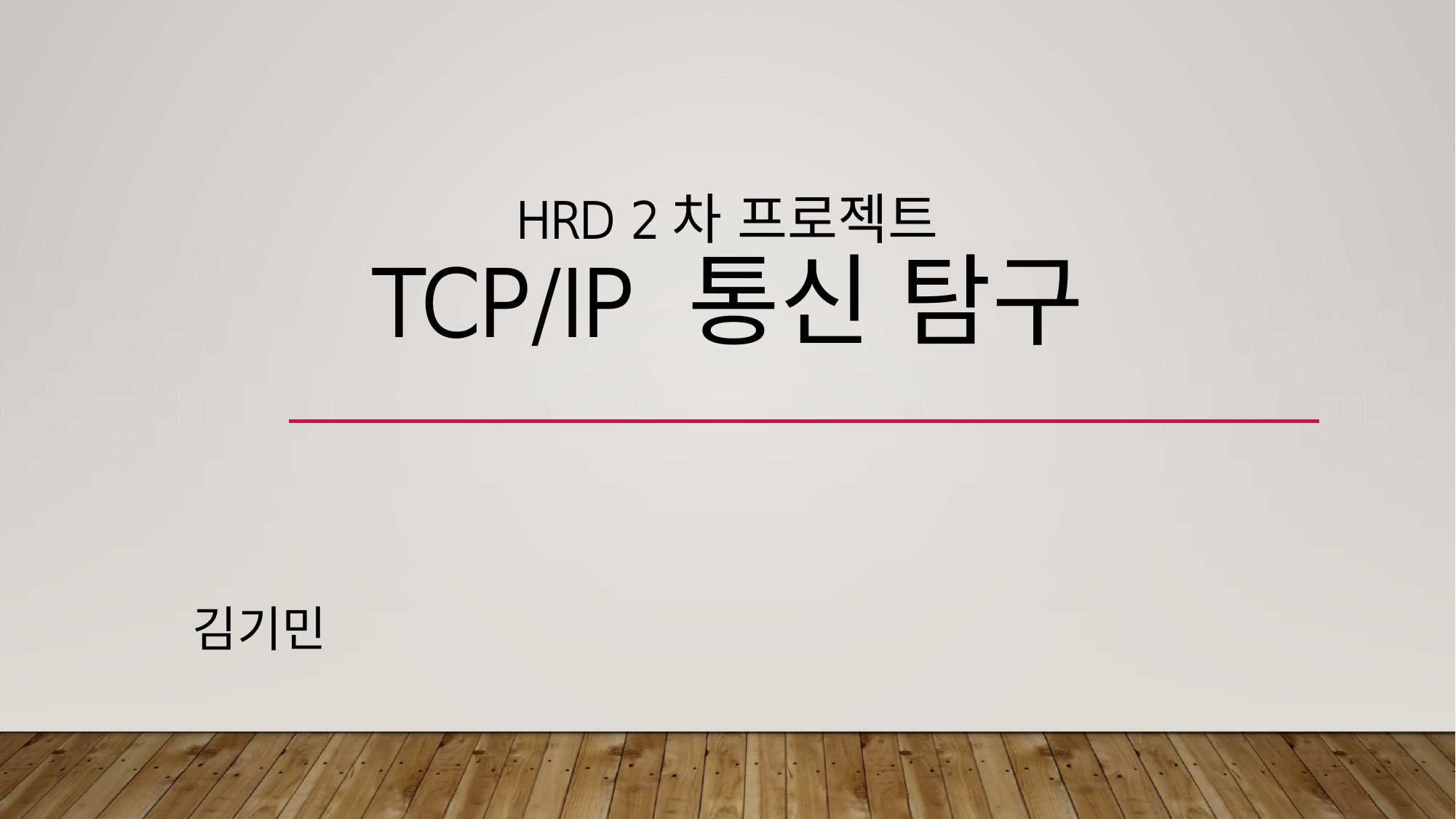

# HRD 2차 프로젝트 TCP/IP 통신 탐구

김기민